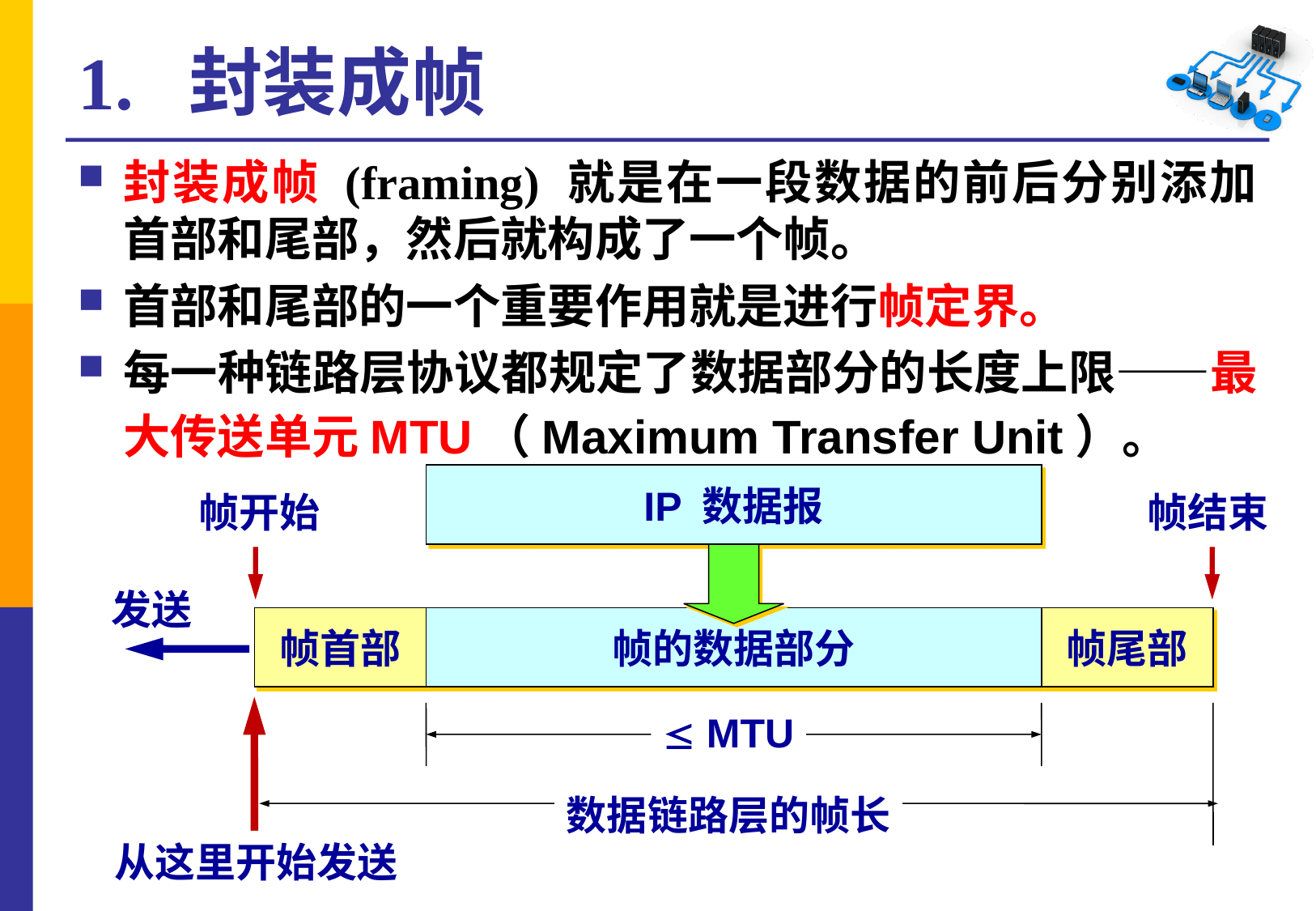

# 1.  封装成帧
封装成帧 (framing) 就是在一段数据的前后分别添加首部和尾部，然后就构成了一个帧。
首部和尾部的一个重要作用就是进行帧定界。
每一种链路层协议都规定了数据部分的长度上限——最大传送单元MTU（Maximum Transfer Unit）。
IP 数据报
帧开始
帧结束

发送

帧首部
帧的数据部分
帧尾部

≤ MTU

数据链路层的帧长

从这里开始发送